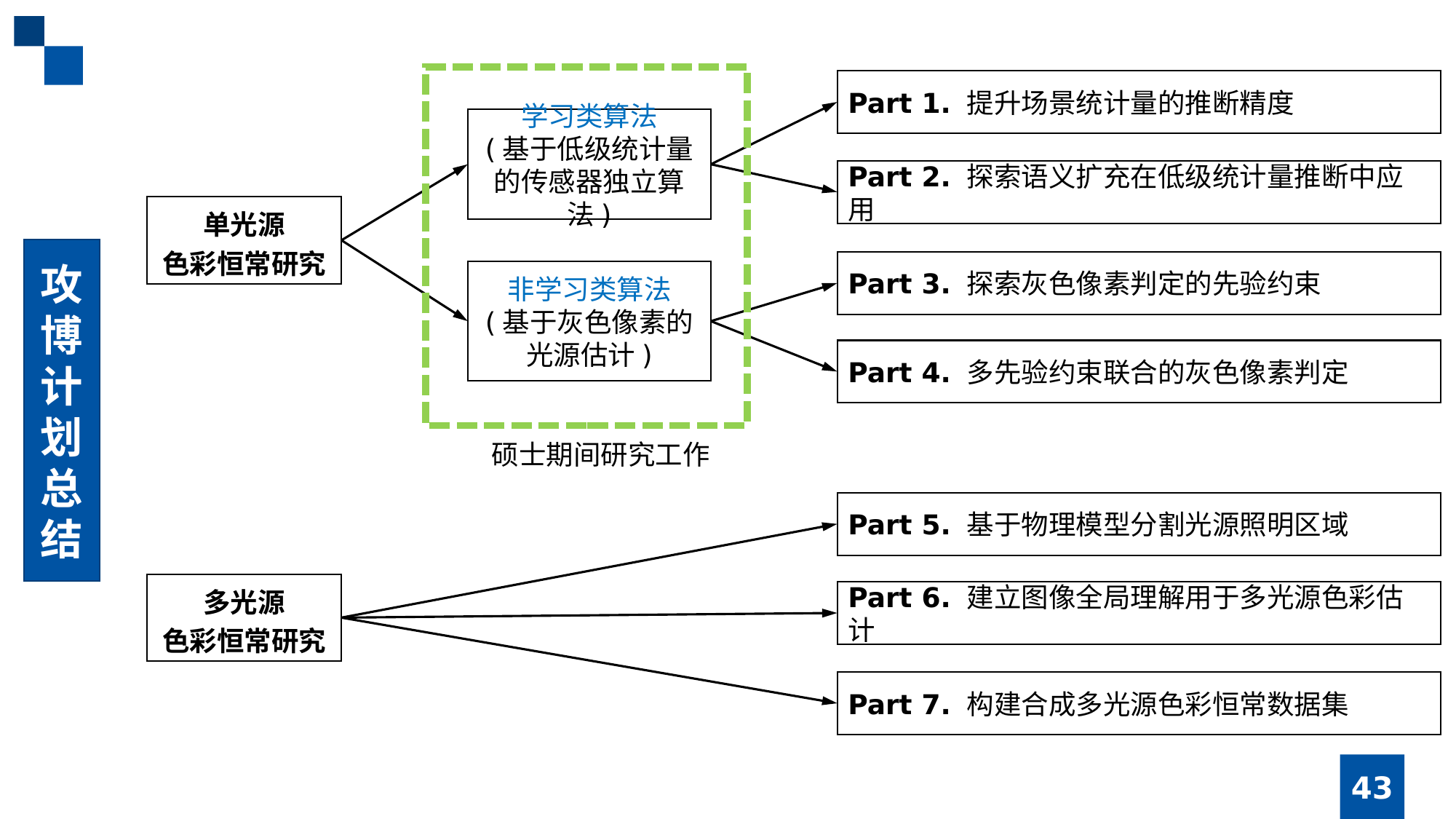

Part 1. 提升场景统计量的推断精度
学习类算法
(基于低级统计量的传感器独立算法)
Part 2. 探索语义扩充在低级统计量推断中应用
单光源
色彩恒常研究
攻博计划总结
Part 3. 探索灰色像素判定的先验约束
非学习类算法
(基于灰色像素的光源估计)
Part 4. 多先验约束联合的灰色像素判定
硕士期间研究工作
Part 5. 基于物理模型分割光源照明区域
多光源
色彩恒常研究
Part 6. 建立图像全局理解用于多光源色彩估计
Part 7. 构建合成多光源色彩恒常数据集
43